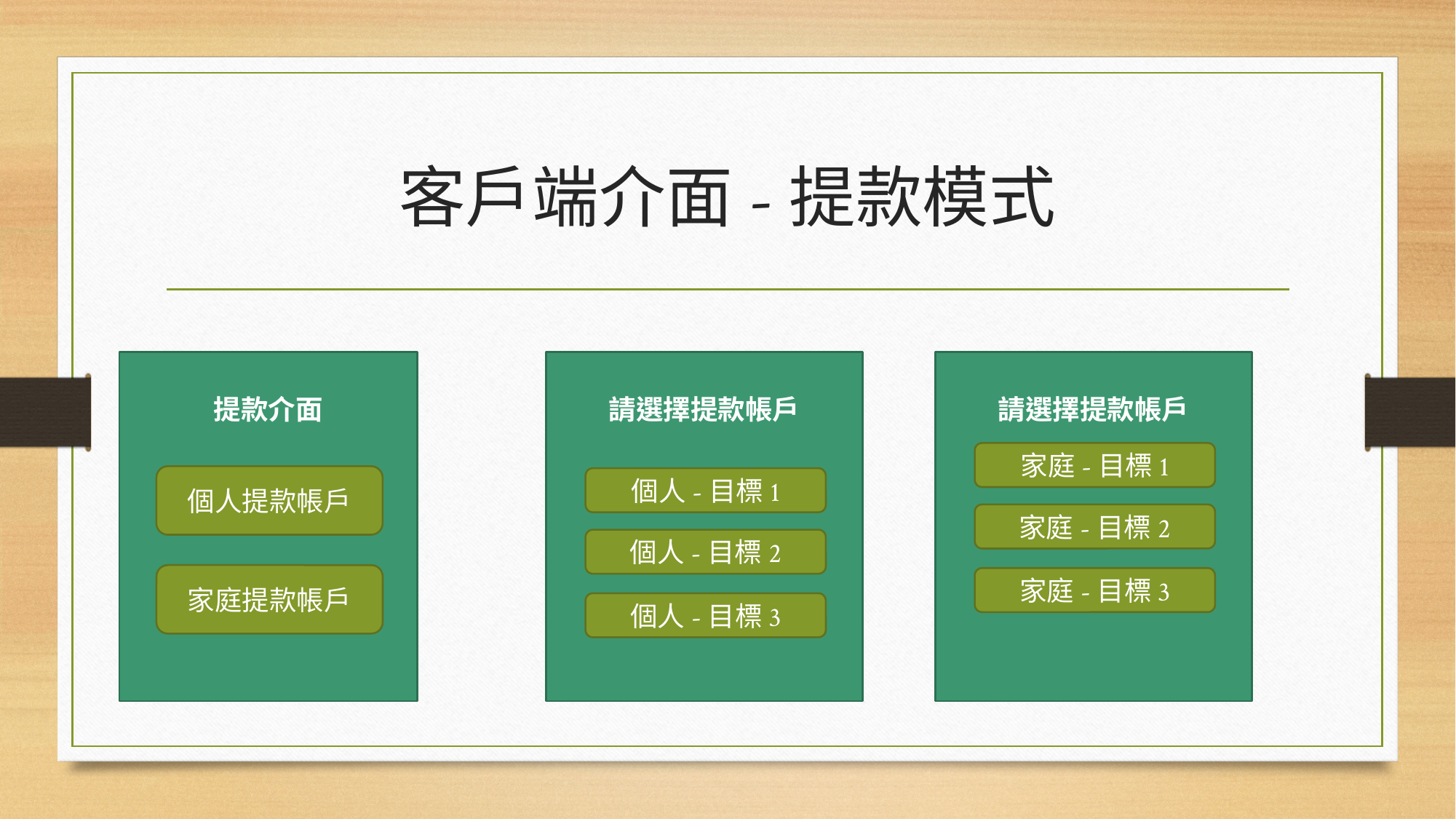

# 客戶端介面-提款模式

提款介面
個人提款帳戶
家庭提款帳戶

請選擇提款帳戶
個人-目標1
個人-目標2
個人-目標3

請選擇提款帳戶
家庭-目標1
家庭-目標2
家庭-目標3